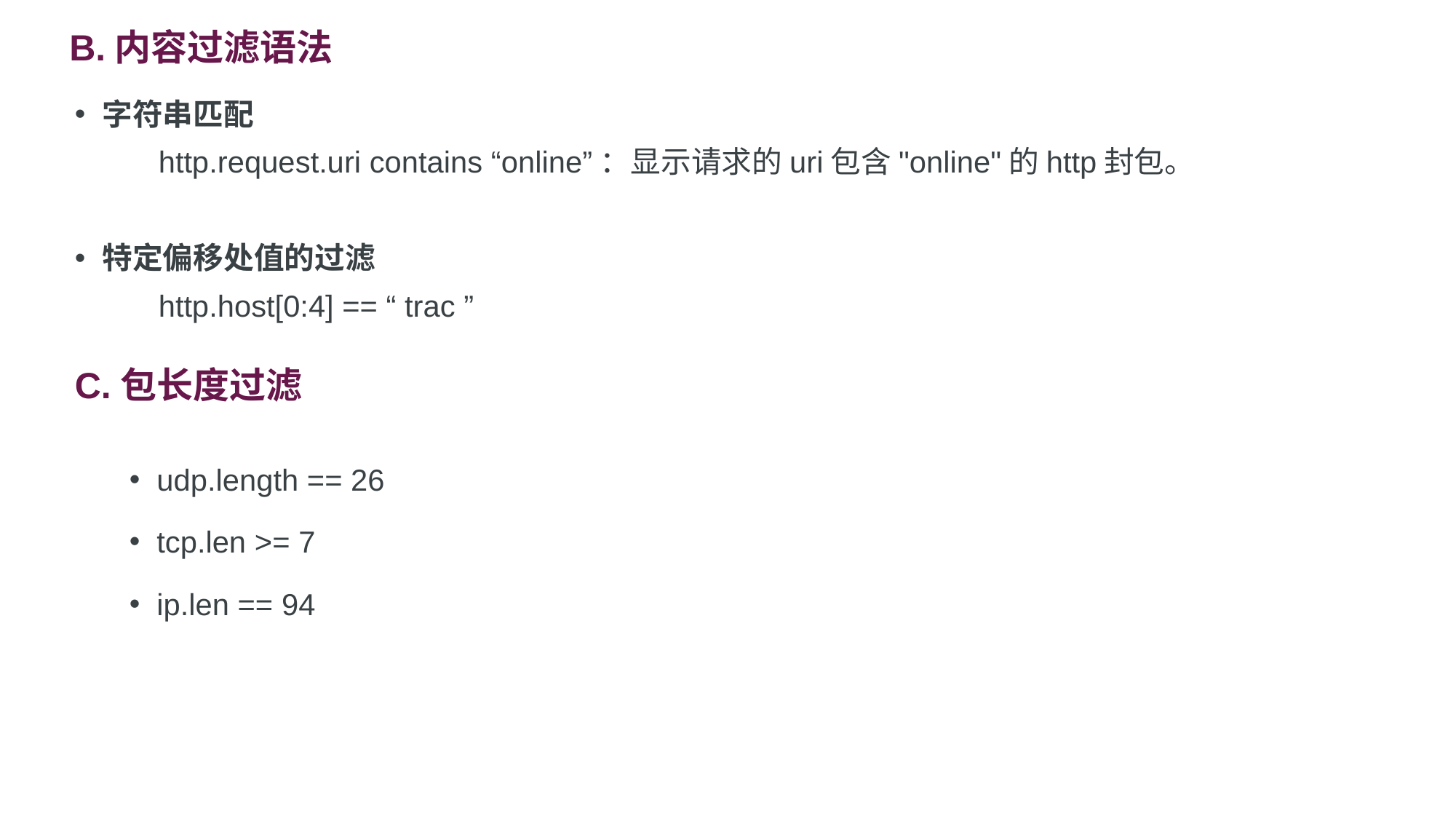

# B.内容过滤语法
字符串匹配
          http.request.uri contains “online”：显示请求的uri包含"online"的http封包。

特定偏移处值的过滤
          http.host[0:4] == “ trac ”

C.包长度过滤

udp.length == 26
tcp.len >= 7
ip.len == 94